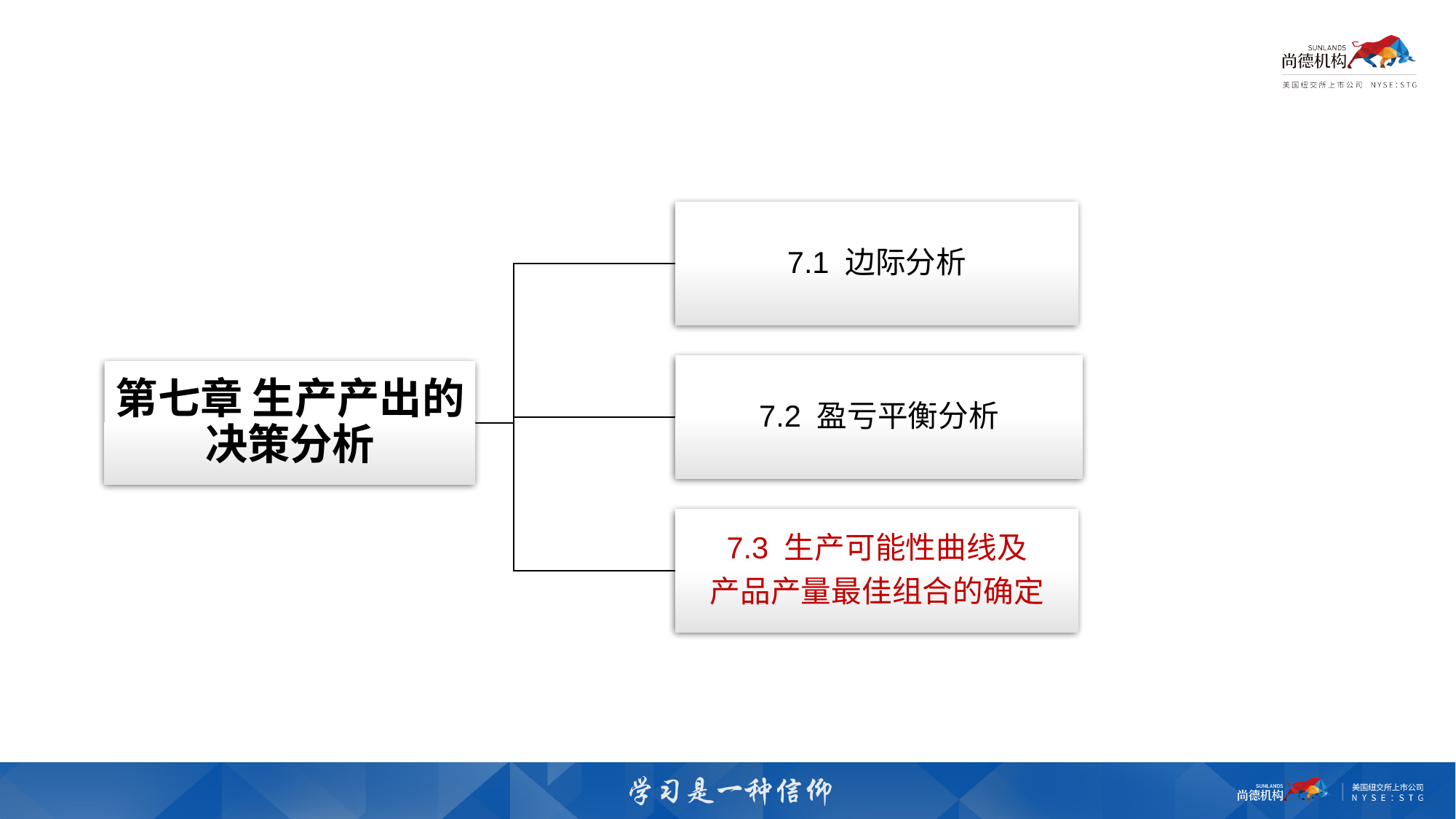

第七章 生产产出的决策分析
7.1 边际分析
7.2 盈亏平衡分析
7.3 生产可能性曲线及
产品产量最佳组合的确定